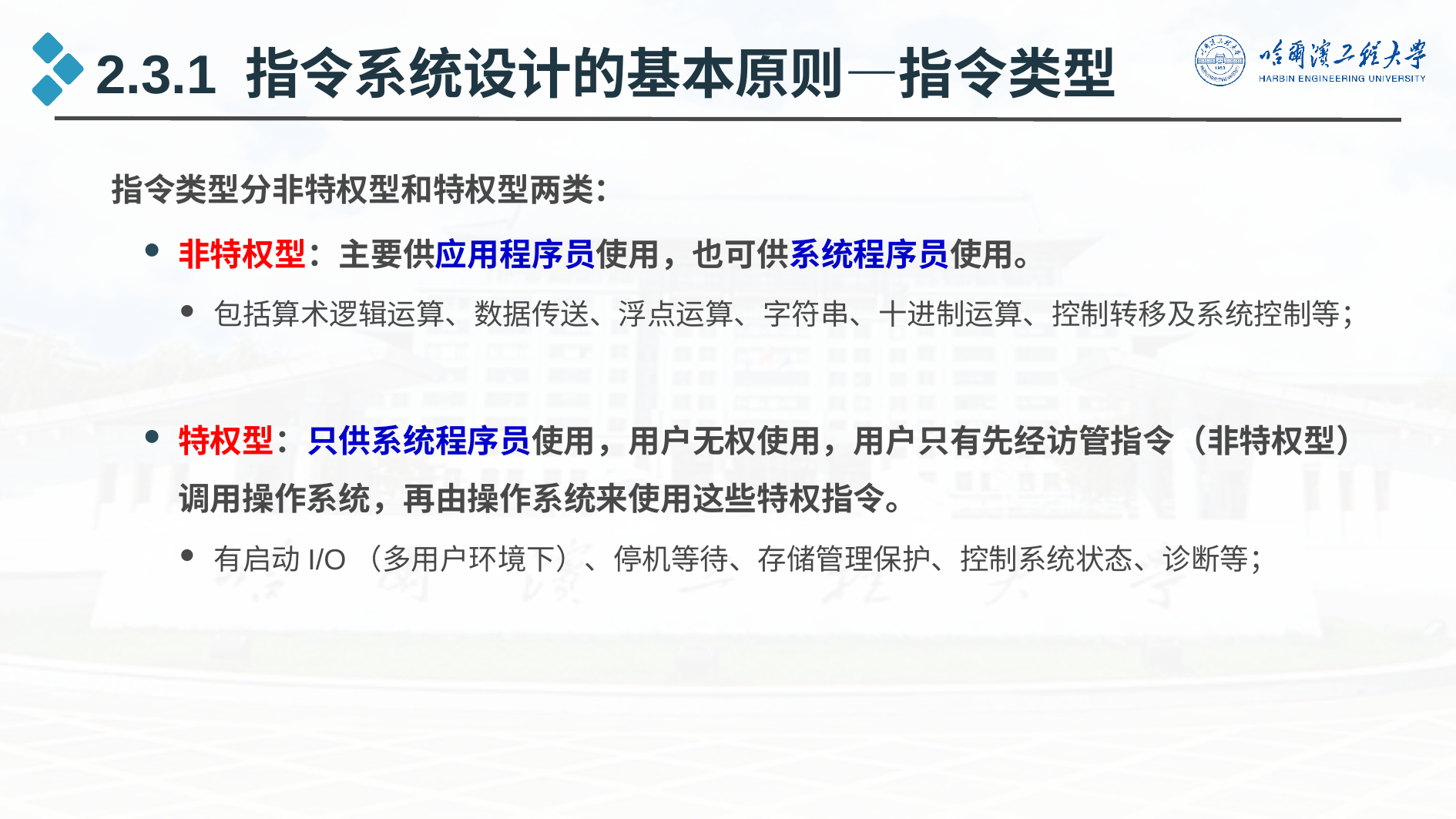

2.3.1 指令系统设计的基本原则—指令类型

指令类型分非特权型和特权型两类：
非特权型：主要供应用程序员使用，也可供系统程序员使用。
包括算术逻辑运算、数据传送、浮点运算、字符串、十进制运算、控制转移及系统控制等；

特权型：只供系统程序员使用，用户无权使用，用户只有先经访管指令（非特权型）调用操作系统，再由操作系统来使用这些特权指令。
有启动I/O（多用户环境下）、停机等待、存储管理保护、控制系统状态、诊断等；